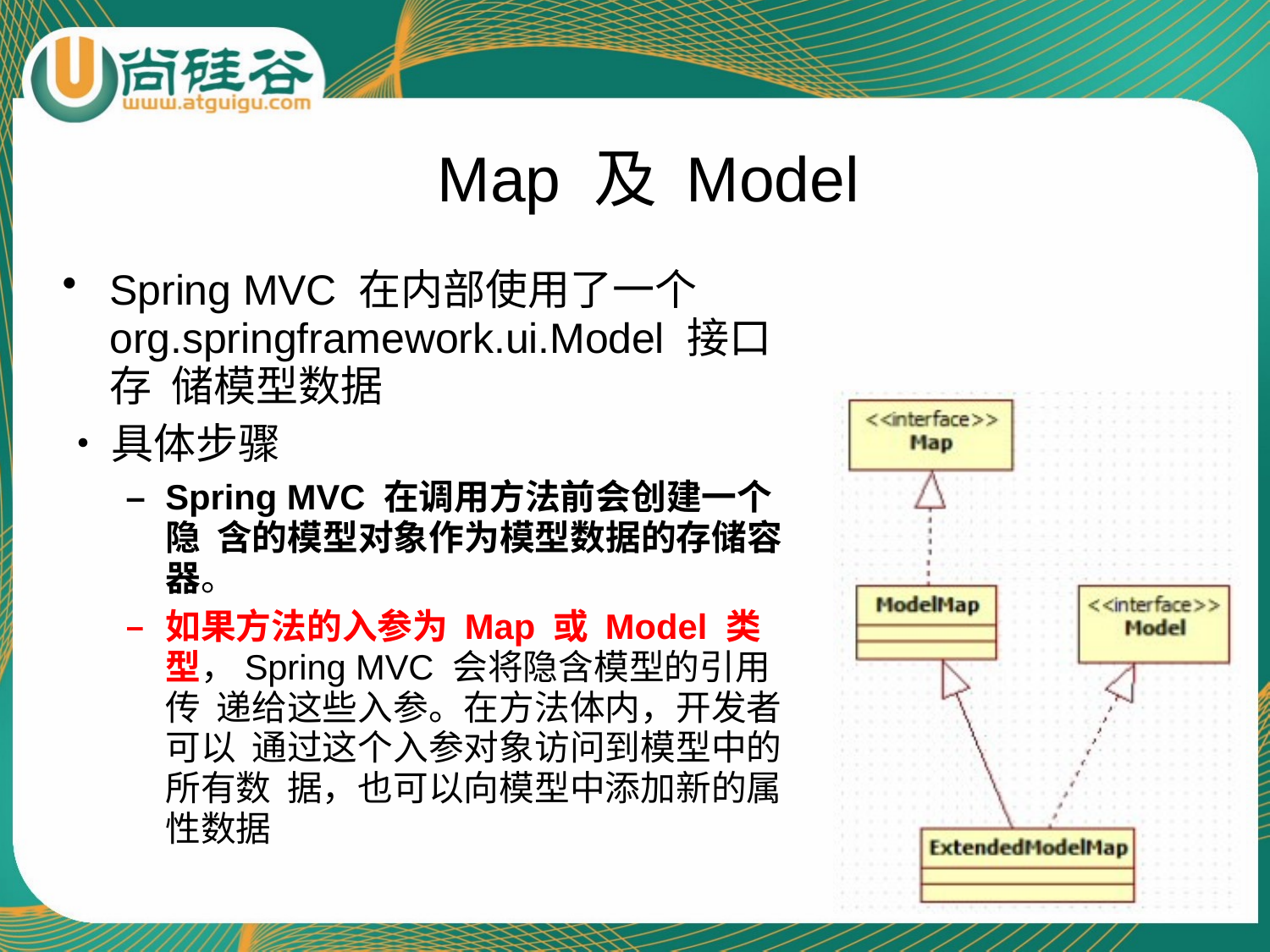

# Map 及 Model
Spring MVC 在内部使用了一个  org.springframework.ui.Model 接口存  储模型数据
•	具体步骤
–	Spring MVC 在调用方法前会创建一个隐  含的模型对象作为模型数据的存储容器。
–	如果方法的入参为 Map 或 Model 类  型，Spring MVC 会将隐含模型的引用传  递给这些入参。在方法体内，开发者可以  通过这个入参对象访问到模型中的所有数  据，也可以向模型中添加新的属性数据